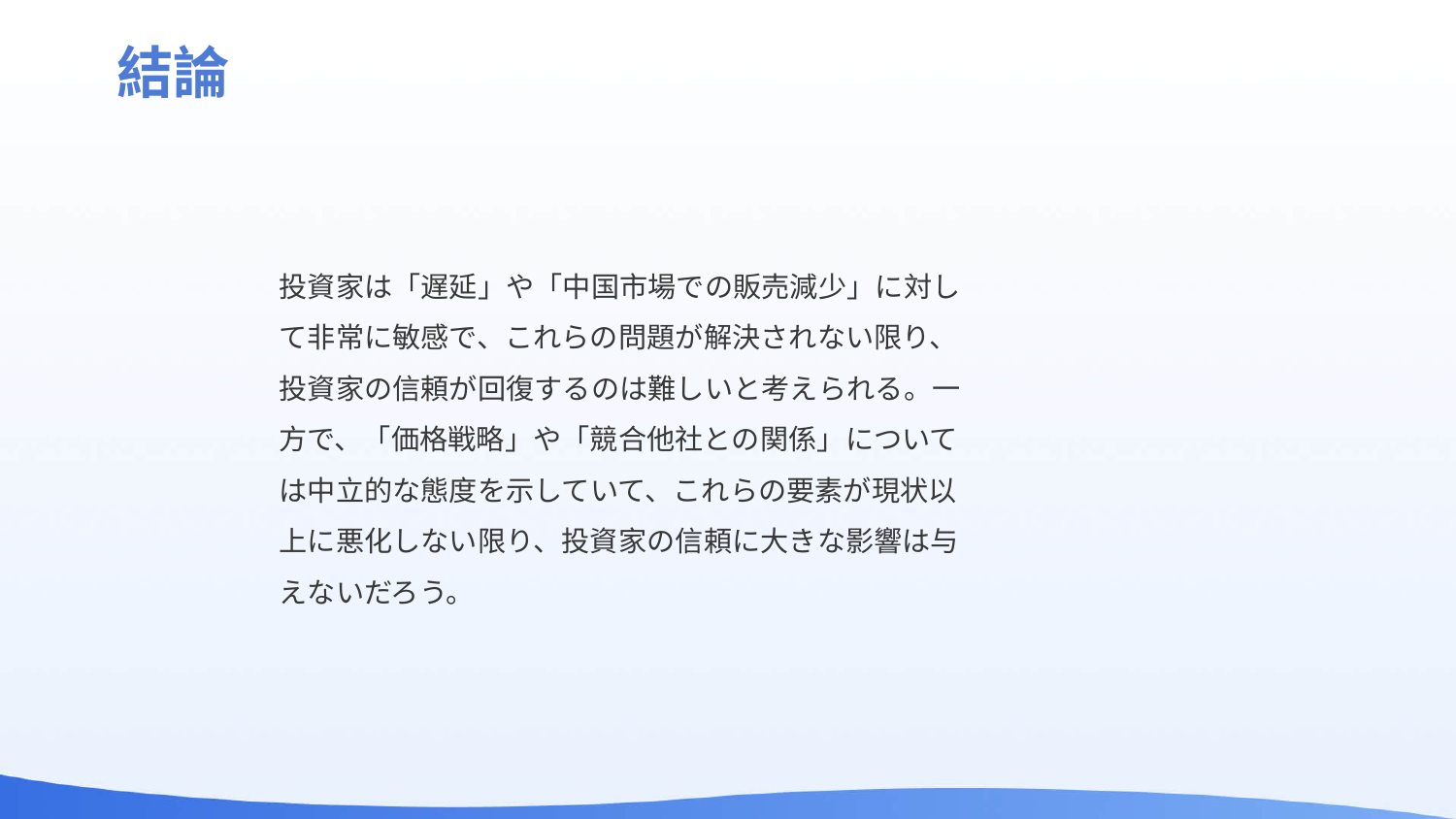

結論
投資家は「遅延」や「中国市場での販売減少」に対して非常に敏感で、これらの問題が解決されない限り、投資家の信頼が回復するのは難しいと考えられる。一方で、「価格戦略」や「競合他社との関係」については中立的な態度を示していて、これらの要素が現状以上に悪化しない限り、投資家の信頼に大きな影響は与えないだろう。